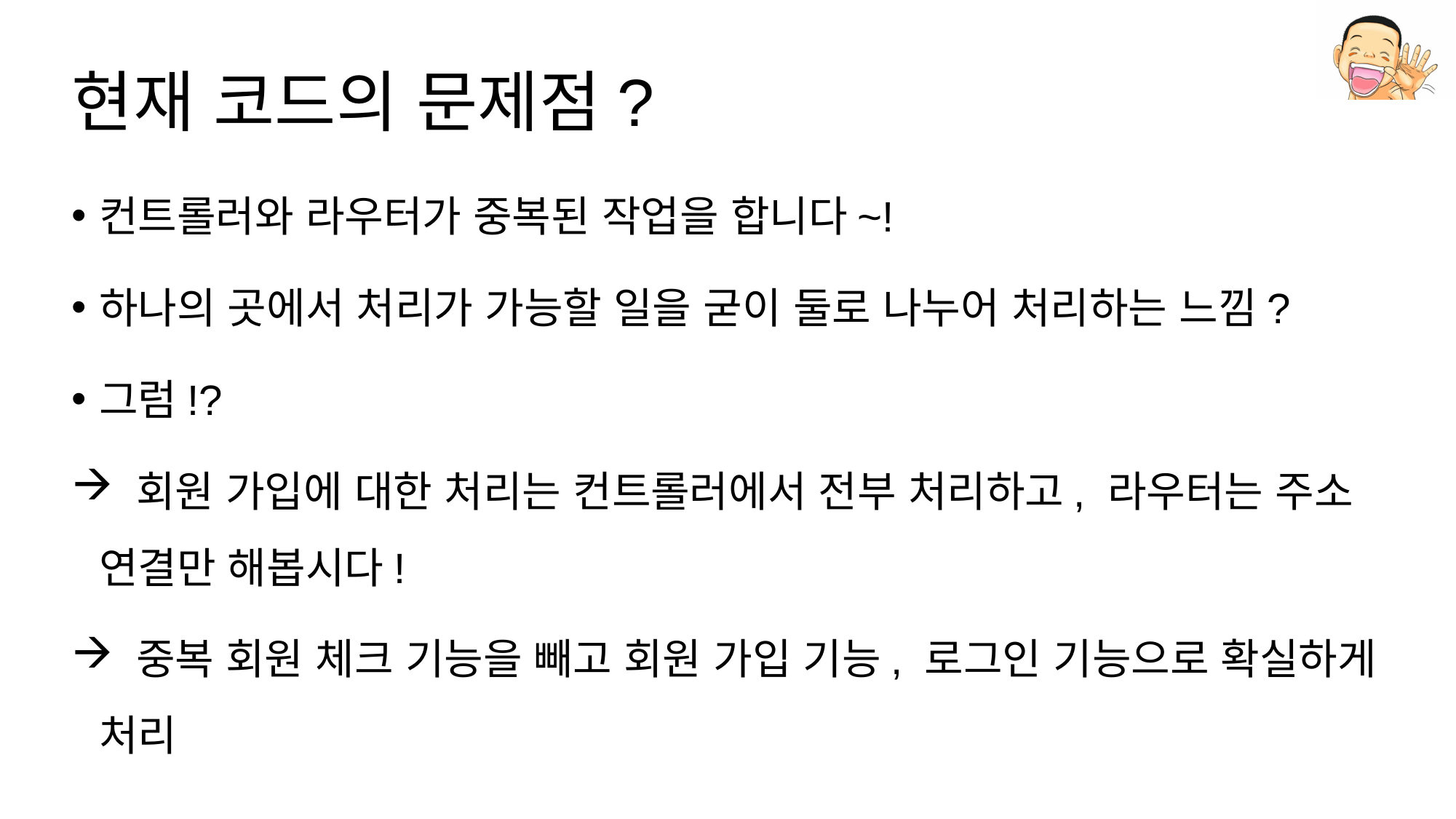

# 현재 코드의 문제점?
컨트롤러와 라우터가 중복된 작업을 합니다~!
하나의 곳에서 처리가 가능할 일을 굳이 둘로 나누어 처리하는 느낌?
그럼!?
 회원 가입에 대한 처리는 컨트롤러에서 전부 처리하고, 라우터는 주소 연결만 해봅시다!
 중복 회원 체크 기능을 빼고 회원 가입 기능, 로그인 기능으로 확실하게 처리